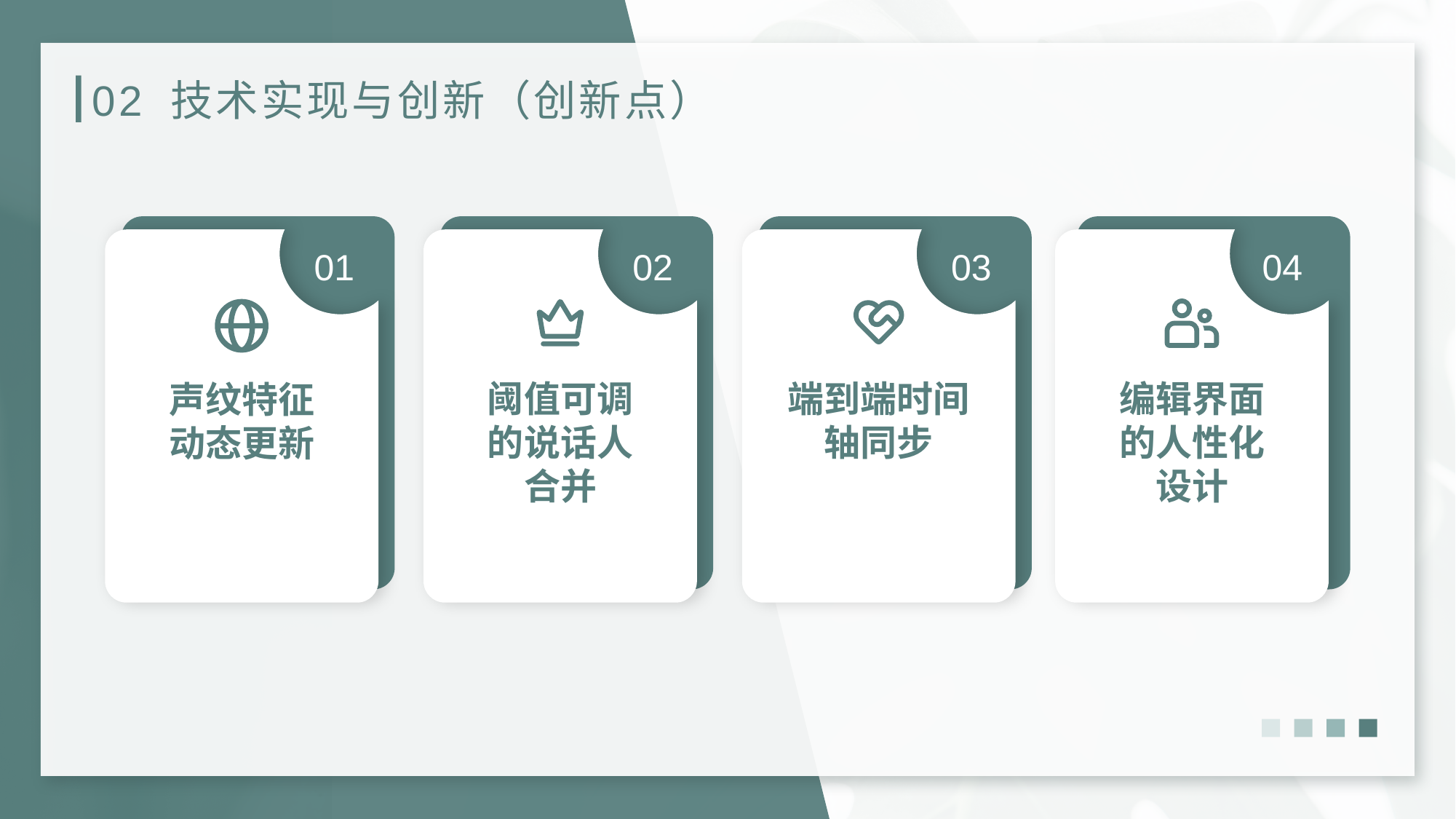

# 02 技术实现与创新（创新点）

01
02
03
04

端到端时间轴同步
编辑界面的人性化设计
阈值可调的说话人合并
声纹特征动态更新